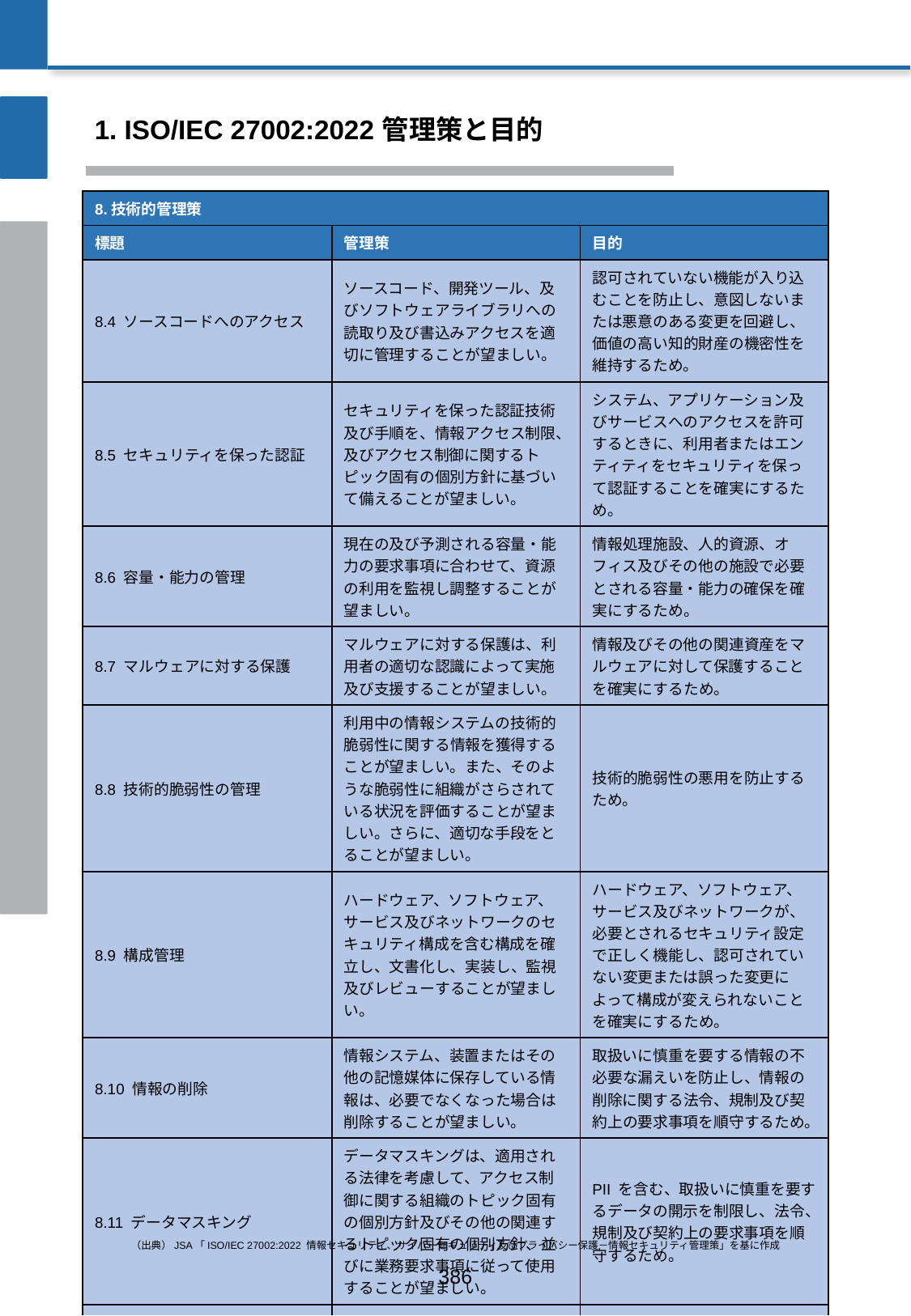

1. ISO/IEC 27002:2022 管理策と目的
| 8.技術的管理策 |  |  |
| --- | --- | --- |
| 標題 | 管理策 | 目的 |
| 8.4 ソースコードへのアクセス | ソースコード、開発ツール、及びソフトウェアライブラリへの読取り及び書込みアクセスを適切に管理することが望ましい。 | 認可されていない機能が入り込むことを防止し、意図しないまたは悪意のある変更を回避し、価値の高い知的財産の機密性を維持するため。 |
| 8.5 セキュリティを保った認証 | セキュリティを保った認証技術及び手順を、情報アクセス制限、及びアクセス制御に関するトピック固有の個別方針に基づいて備えることが望ましい。 | システム、アプリケーション及びサービスへのアクセスを許可するときに、利用者またはエンティティをセキュリティを保って認証することを確実にするため。 |
| 8.6 容量・能力の管理 | 現在の及び予測される容量・能力の要求事項に合わせて、資源の利用を監視し調整することが望ましい。 | 情報処理施設、人的資源、オフィス及びその他の施設で必要とされる容量・能力の確保を確実にするため。 |
| 8.7 マルウェアに対する保護 | マルウェアに対する保護は、利用者の適切な認識によって実施及び支援することが望ましい。 | 情報及びその他の関連資産をマルウェアに対して保護することを確実にするため。 |
| 8.8 技術的脆弱性の管理 | 利用中の情報システムの技術的脆弱性に関する情報を獲得することが望ましい。また、そのような脆弱性に組織がさらされている状況を評価することが望ましい。さらに、適切な手段をとることが望ましい。 | 技術的脆弱性の悪用を防止するため。 |
| 8.9 構成管理 | ハードウェア、ソフトウェア、サービス及びネットワークのセキュリティ構成を含む構成を確立し、文書化し、実装し、監視及びレビューすることが望ましい。 | ハードウェア、ソフトウェア、サービス及びネットワークが、必要とされるセキュリティ設定で正しく機能し、認可されていない変更または誤った変更によって構成が変えられないことを確実にするため。 |
| 8.10 情報の削除 | 情報システム、装置またはその他の記憶媒体に保存している情報は、必要でなくなった場合は削除することが望ましい。 | 取扱いに慎重を要する情報の不必要な漏えいを防止し、情報の削除に関する法令、規制及び契約上の要求事項を順守するため。 |
| 8.11 データマスキング | データマスキングは、適用される法律を考慮して、アクセス制御に関する組織のトピック固有の個別方針及びその他の関連するトピック固有の個別方針、並びに業務要求事項に従って使用することが望ましい。 | PII を含む、取扱いに慎重を要するデータの開示を制限し、法令、規制及び契約上の要求事項を順守するため。 |
| 8.12 データ漏えいの防止 | データ漏えい防止対策を、取扱いに慎重を要する情報を処理、保存または送信するシステム、ネットワーク及びその他の装置に適用することが望ましい。 | 個人またはシステムによる情報の認可されていない開示及び抽出を検出し防止するため。 |
（出典）JSA「ISO/IEC 27002:2022 情報セキュリティ、サイバーセキュリティ及びプライバシー保護－情報セキュリティ管理策」を基に作成
386